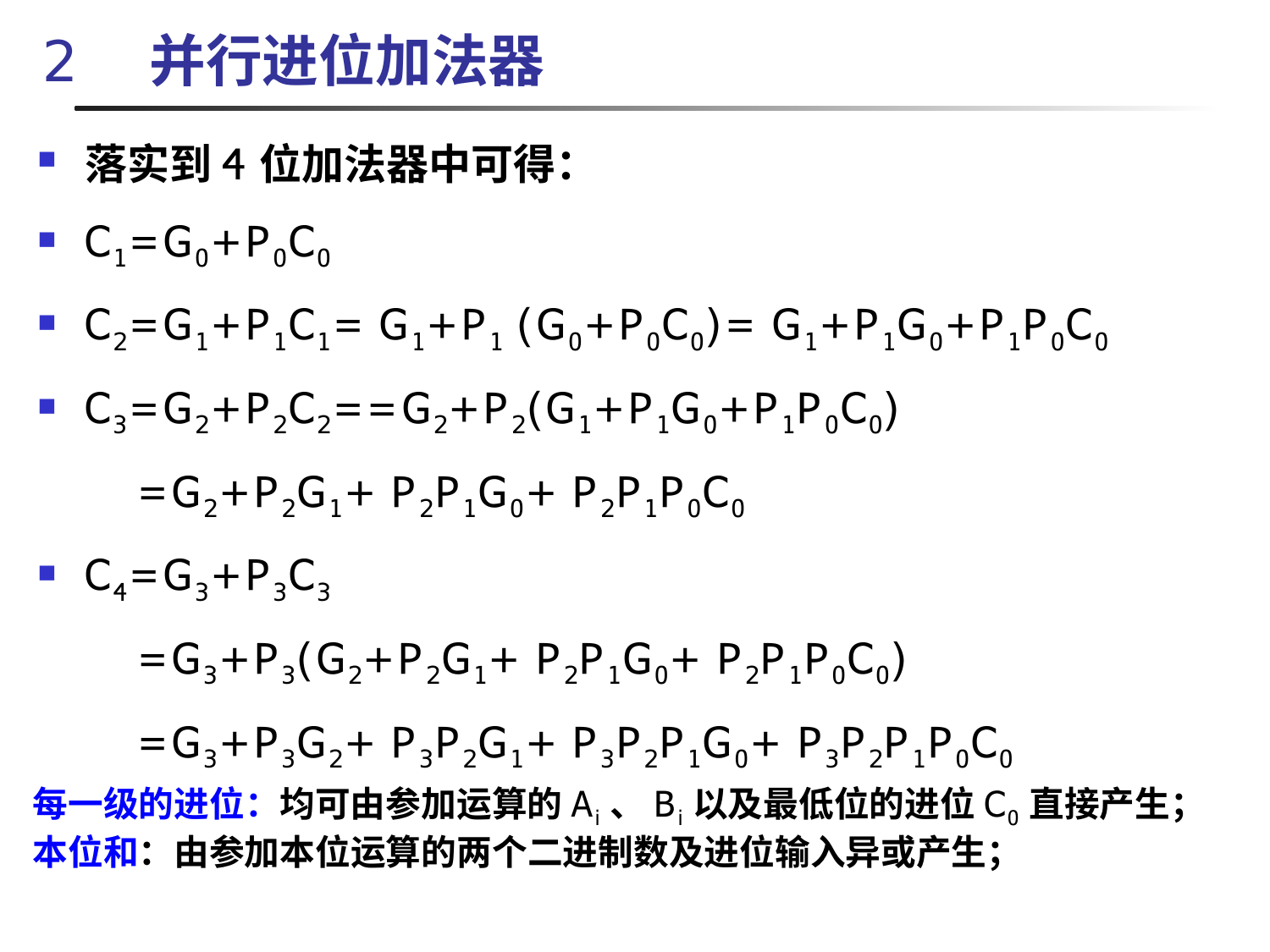

# 2　并行进位加法器
落实到4位加法器中可得：
C1=G0+P0C0
C2=G1+P1C1= G1+P1 (G0+P0C0)= G1+P1G0+P1P0C0
C3=G2+P2C2==G2+P2(G1+P1G0+P1P0C0)
        =G2+P2G1+ P2P1G0+ P2P1P0C0
C4=G3+P3C3
        =G3+P3(G2+P2G1+ P2P1G0+ P2P1P0C0)
        =G3+P3G2+ P3P2G1+ P3P2P1G0+ P3P2P1P0C0
每一级的进位：均可由参加运算的Ai、Bi以及最低位的进位C0直接产生；
本位和：由参加本位运算的两个二进制数及进位输入异或产生；